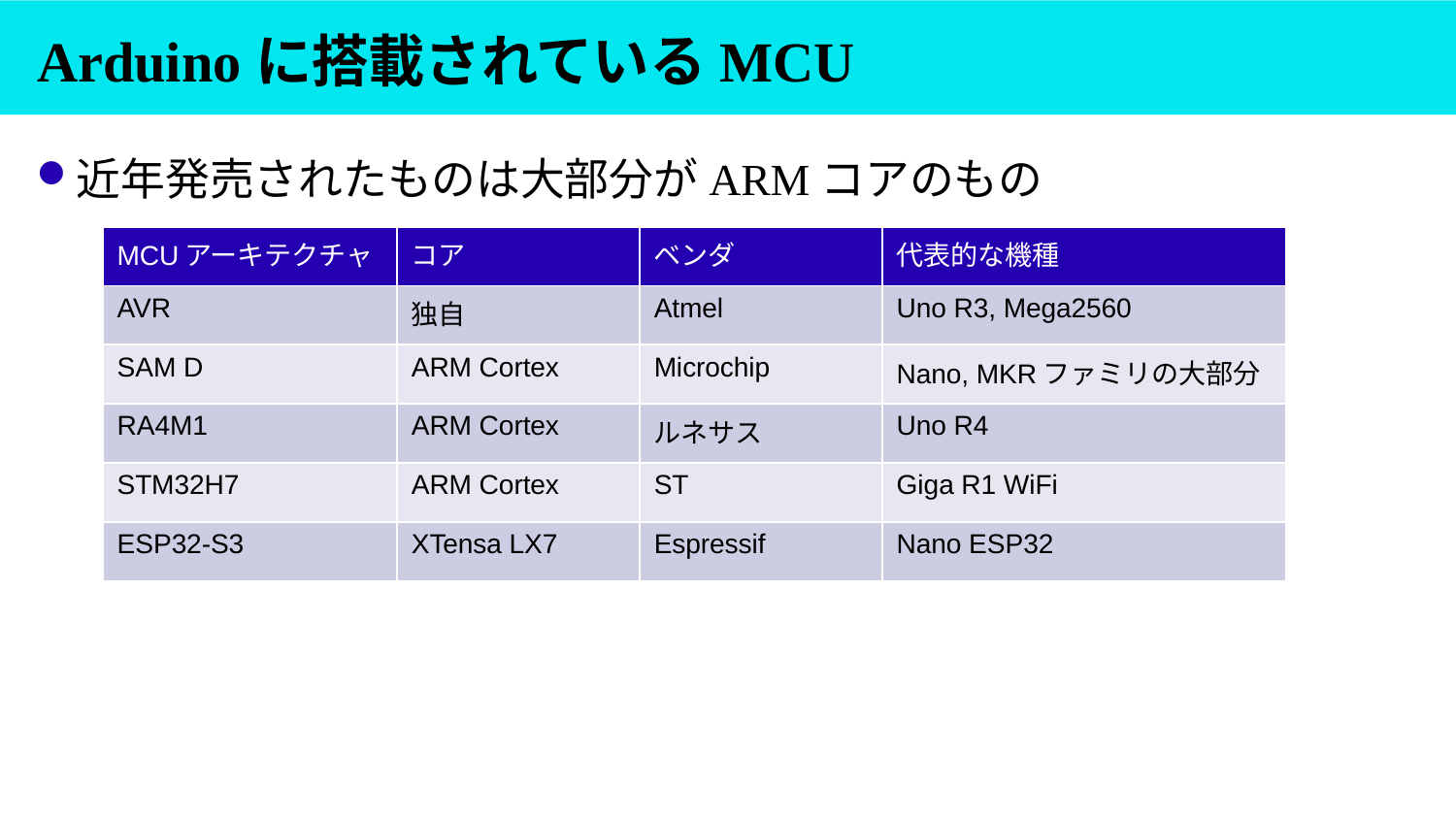

# Arduinoに搭載されているMCU
近年発売されたものは大部分がARMコアのもの
| MCUアーキテクチャ | コア | ベンダ | 代表的な機種 |
| --- | --- | --- | --- |
| AVR | 独自 | Atmel | Uno R3, Mega2560 |
| SAM D | ARM Cortex | Microchip | Nano, MKRファミリの大部分 |
| RA4M1 | ARM Cortex | ルネサス | Uno R4 |
| STM32H7 | ARM Cortex | ST | Giga R1 WiFi |
| ESP32-S3 | XTensa LX7 | Espressif | Nano ESP32 |